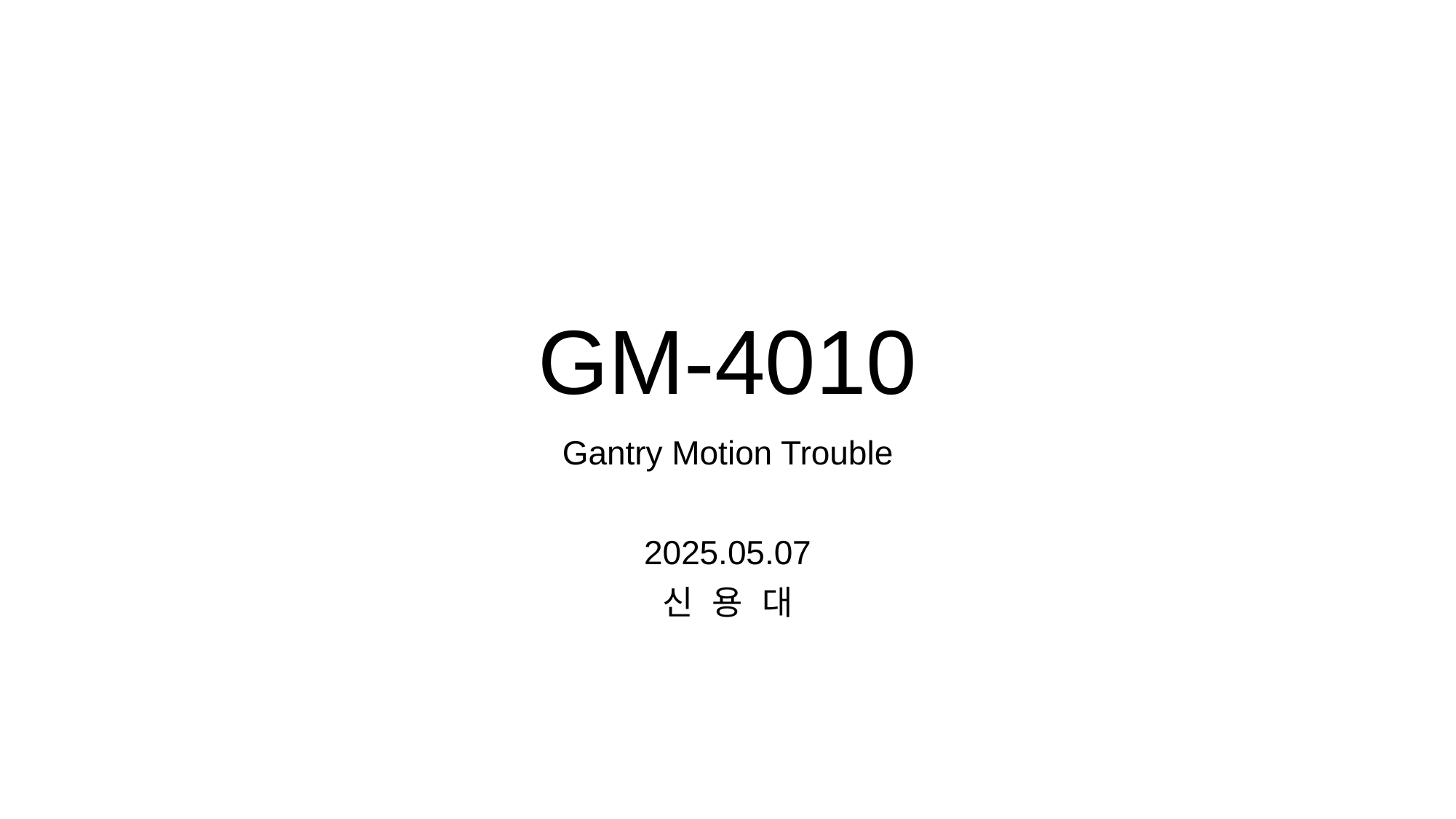

# GM-4010
Gantry Motion Trouble

2025.05.07
신  용  대